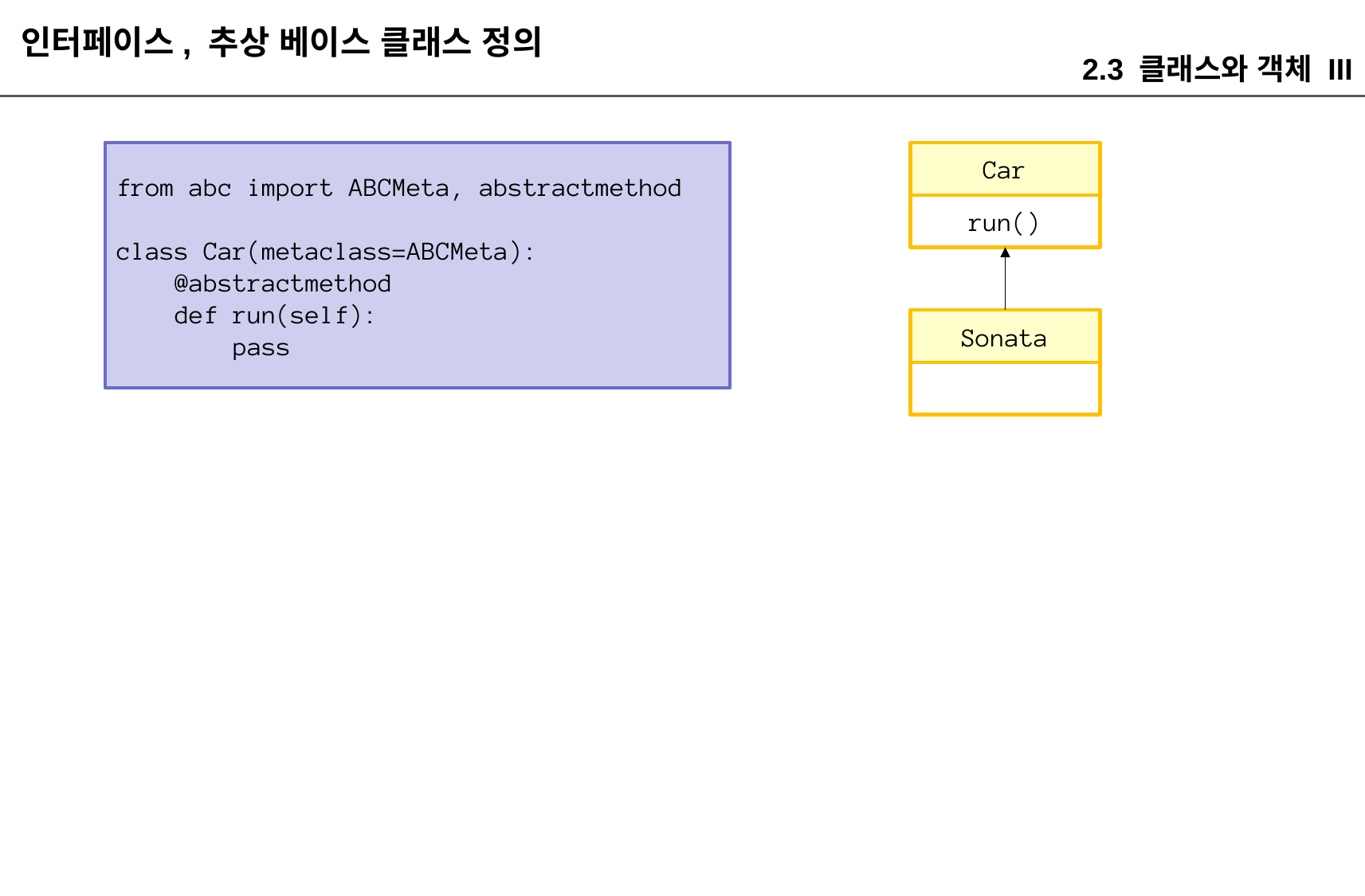

인터페이스, 추상 베이스 클래스 정의
2.3 클래스와 객체 III
from abc import ABCMeta, abstractmethod

class Car(metaclass=ABCMeta):
    @abstractmethod
    def run(self):
        pass
Car
run()
Sonata